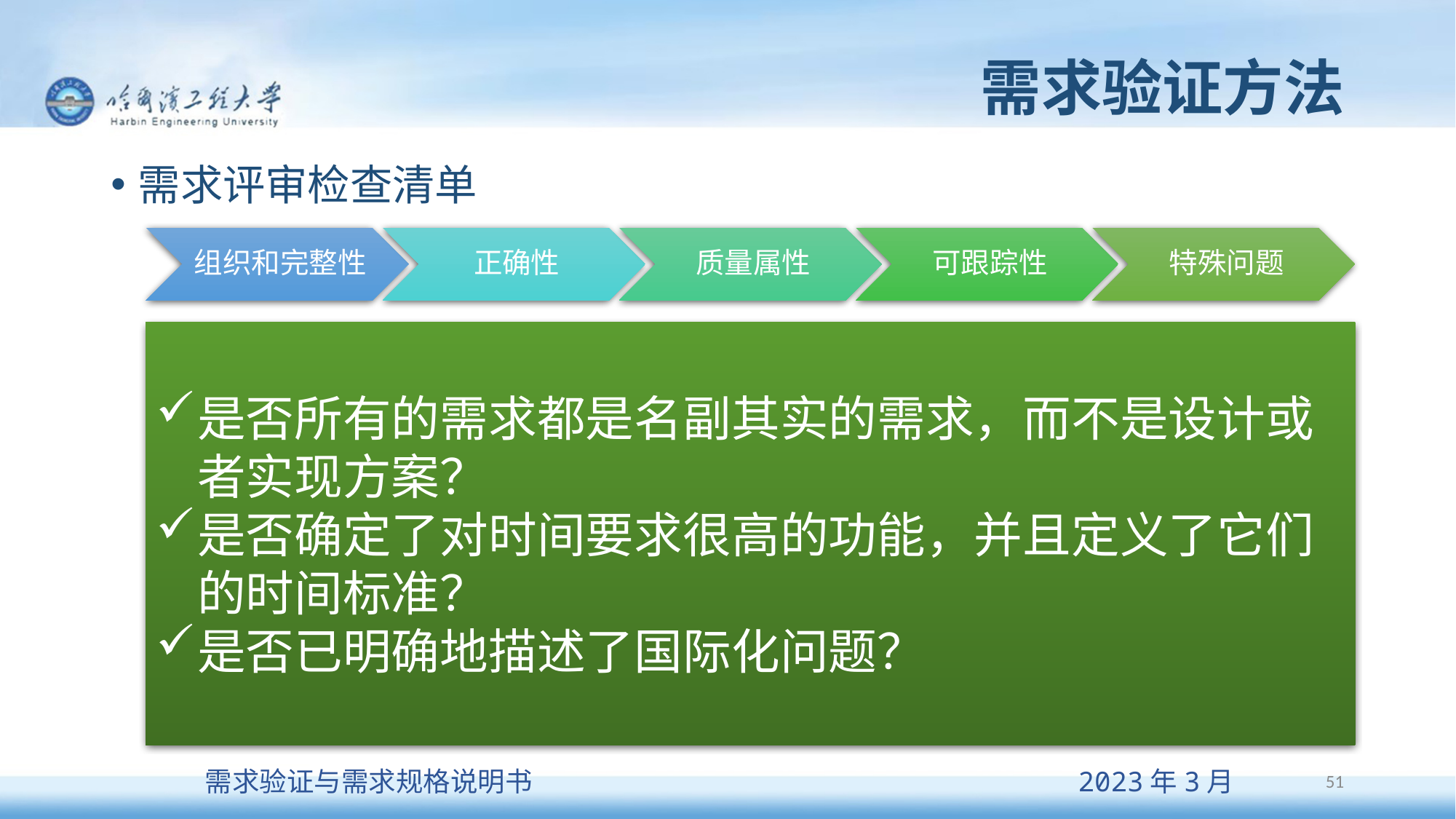

# 需求验证方法
需求评审检查清单

组织和完整性
正确性
质量属性
可跟踪性
特殊问题
是否所有的需求都是名副其实的需求，而不是设计或者实现方案？
是否确定了对时间要求很高的功能，并且定义了它们的时间标准？
是否已明确地描述了国际化问题？
51